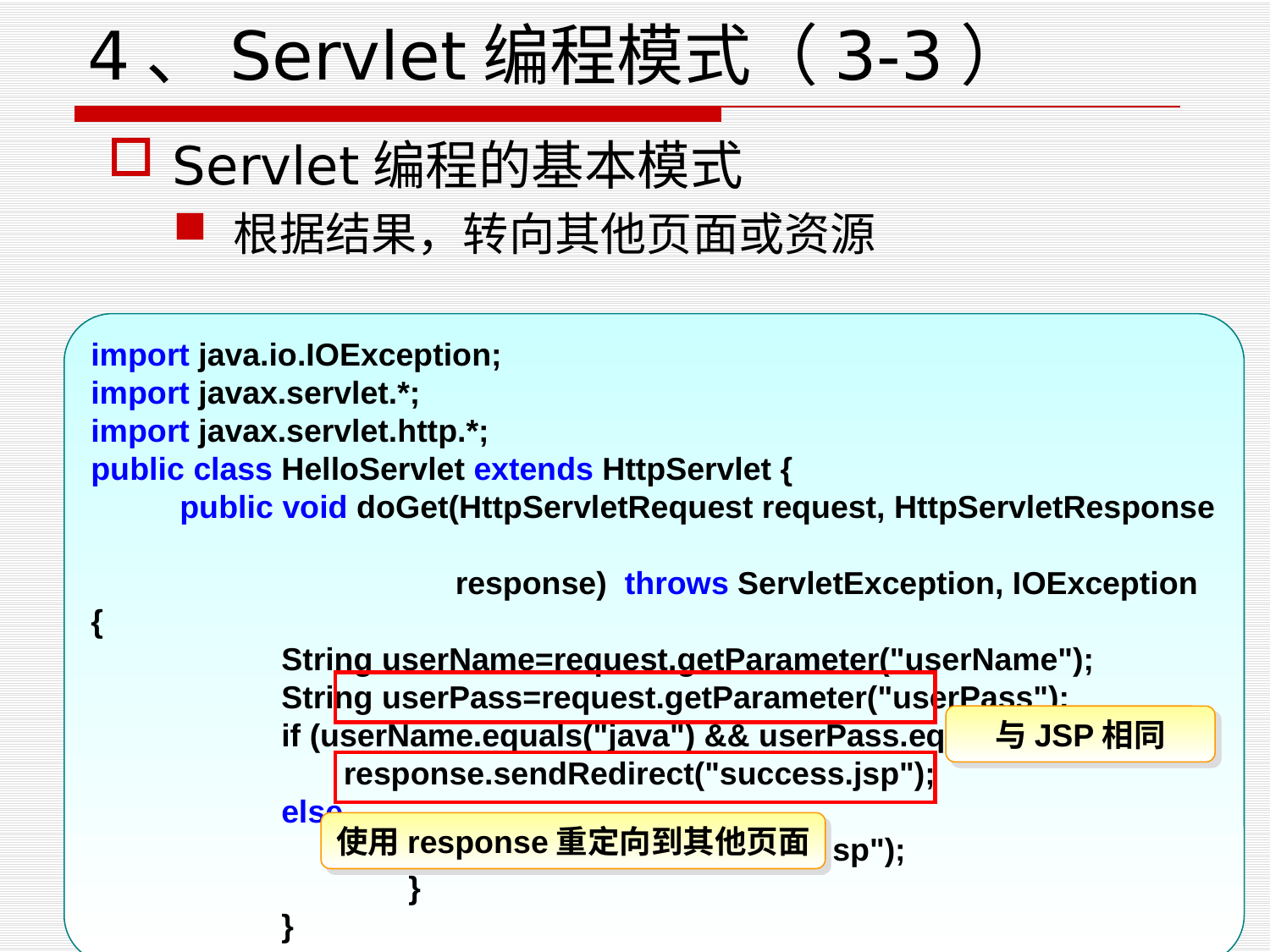

# 4、Servlet编程模式（3-3）
Servlet编程的基本模式
根据结果，转向其他页面或资源

import java.io.IOException;
import javax.servlet.*;
import javax.servlet.http.*;
public class HelloServlet extends HttpServlet {
          public void doGet(HttpServletRequest request, HttpServletResponse
                                         response)  throws ServletException, IOException {
String userName=request.getParameter("userName");
String userPass=request.getParameter("userPass");
if (userName.equals("java") && userPass.equals("123"))
       response.sendRedirect("success.jsp");
else
       response.sendRedirect("failure.jsp");
	}
}

与JSP相同

使用response重定向到其他页面
2021/3/23
18